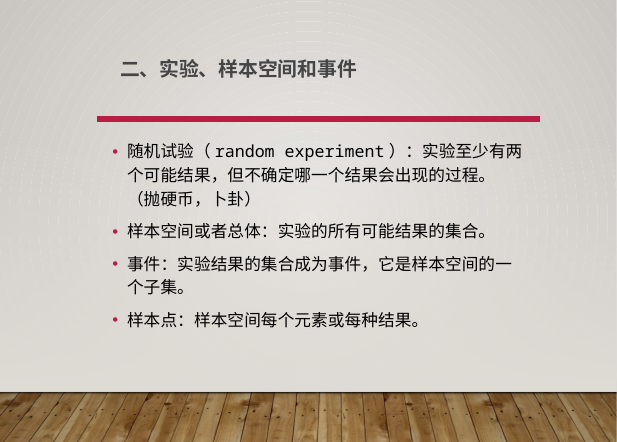

# 二、实验、样本空间和事件
随机试验（random experiment）：实验至少有两个可能结果，但不确定哪一个结果会出现的过程。（抛硬币，卜卦）
样本空间或者总体：实验的所有可能结果的集合。
事件：实验结果的集合成为事件，它是样本空间的一个子集。
样本点：样本空间每个元素或每种结果。